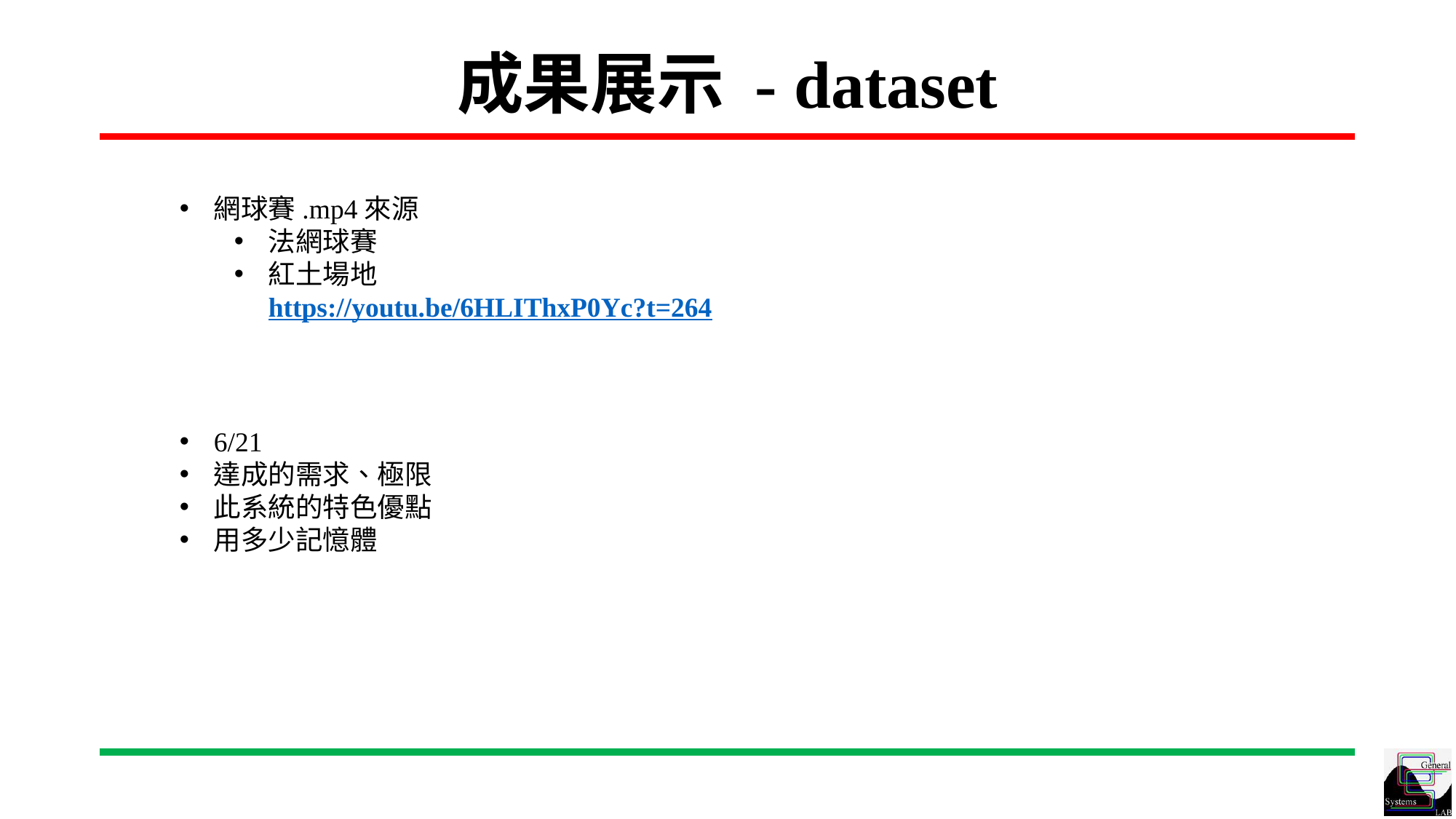

# 成果展示 - dataset
網球賽.mp4來源
法網球賽
紅土場地	https://youtu.be/6HLIThxP0Yc?t=264

6/21
達成的需求、極限
此系統的特色優點
用多少記憶體